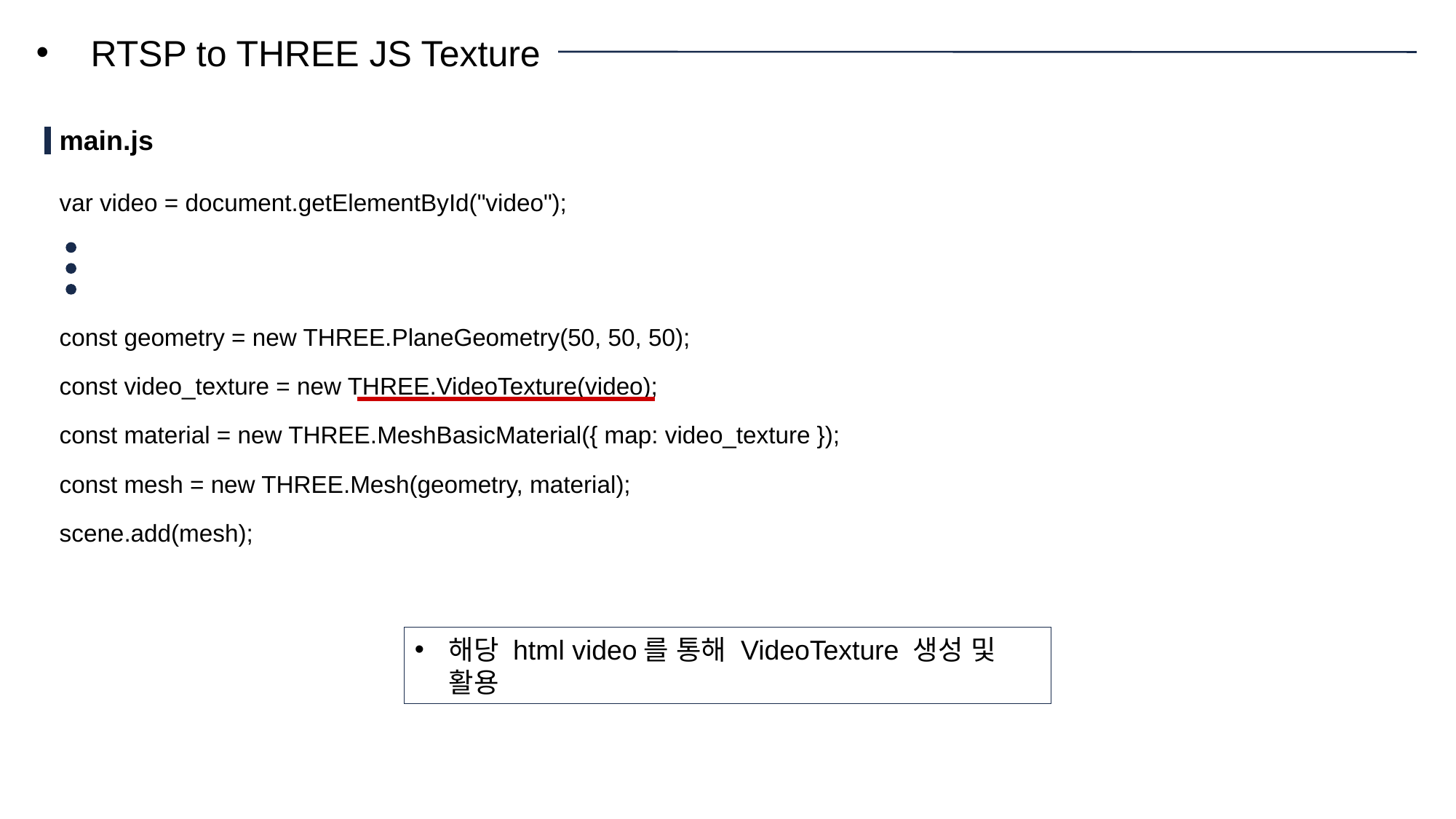

RTSP to THREE JS Texture
main.js
var video = document.getElementById("video");

const geometry = new THREE.PlaneGeometry(50, 50, 50);

const video_texture = new THREE.VideoTexture(video);

const material = new THREE.MeshBasicMaterial({ map: video_texture });

const mesh = new THREE.Mesh(geometry, material);

scene.add(mesh);
해당 html video를 통해 VideoTexture 생성 및 활용